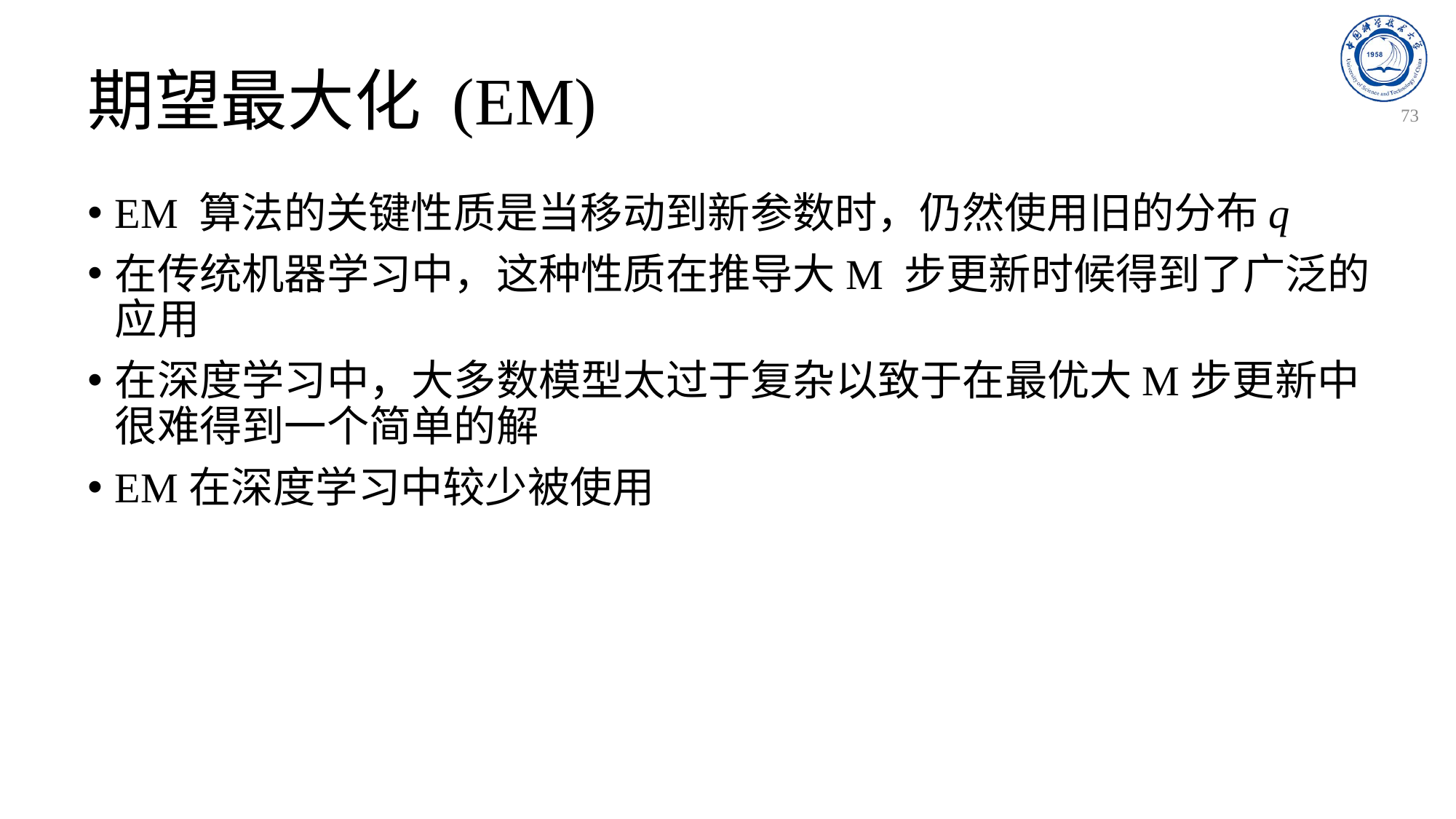

# 期望最大化 (EM)
73
EM 算法的关键性质是当移动到新参数时，仍然使用旧的分布q
在传统机器学习中，这种性质在推导大M 步更新时候得到了广泛的应用
在深度学习中，大多数模型太过于复杂以致于在最优大M步更新中很难得到一个简单的解
EM在深度学习中较少被使用